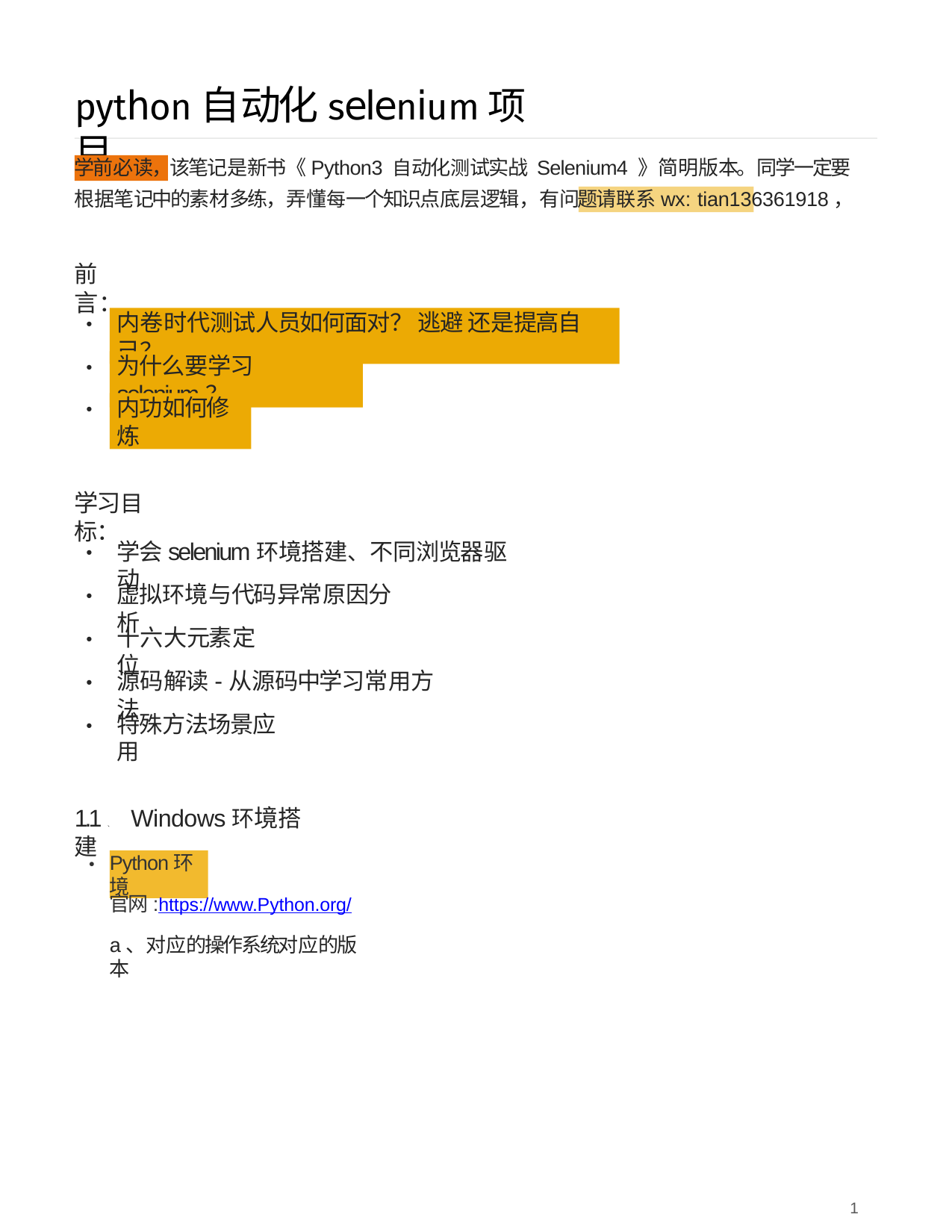

# python⾃动化selenium项⽬

学前必读，该笔记是新书《Python3 ⾃动化测试实战 Selenium4 》简明版本。同学⼀定要根据笔记中的素材多练，弄懂每⼀个知识点底层逻辑，有问题请联系wx: tian136361918，

前⾔：
内卷时代测试⼈员如何⾯对？ 逃避 还是提⾼⾃⼰？
●
为什么要学习selenium？
●
内功如何修炼
●
学习⽬标：
学会selenium环境搭建、不同浏览器驱动
●
虚拟环境与代码异常原因分析
●
⼗六⼤元素定位
●
源码解读-从源码中学习常⽤⽅法
●
特殊⽅法场景应⽤
●
1.1、Windows环境搭建
Python环境
●
官⽹:https://www.Python.org/
a、对应的操作系统对应的版本
1